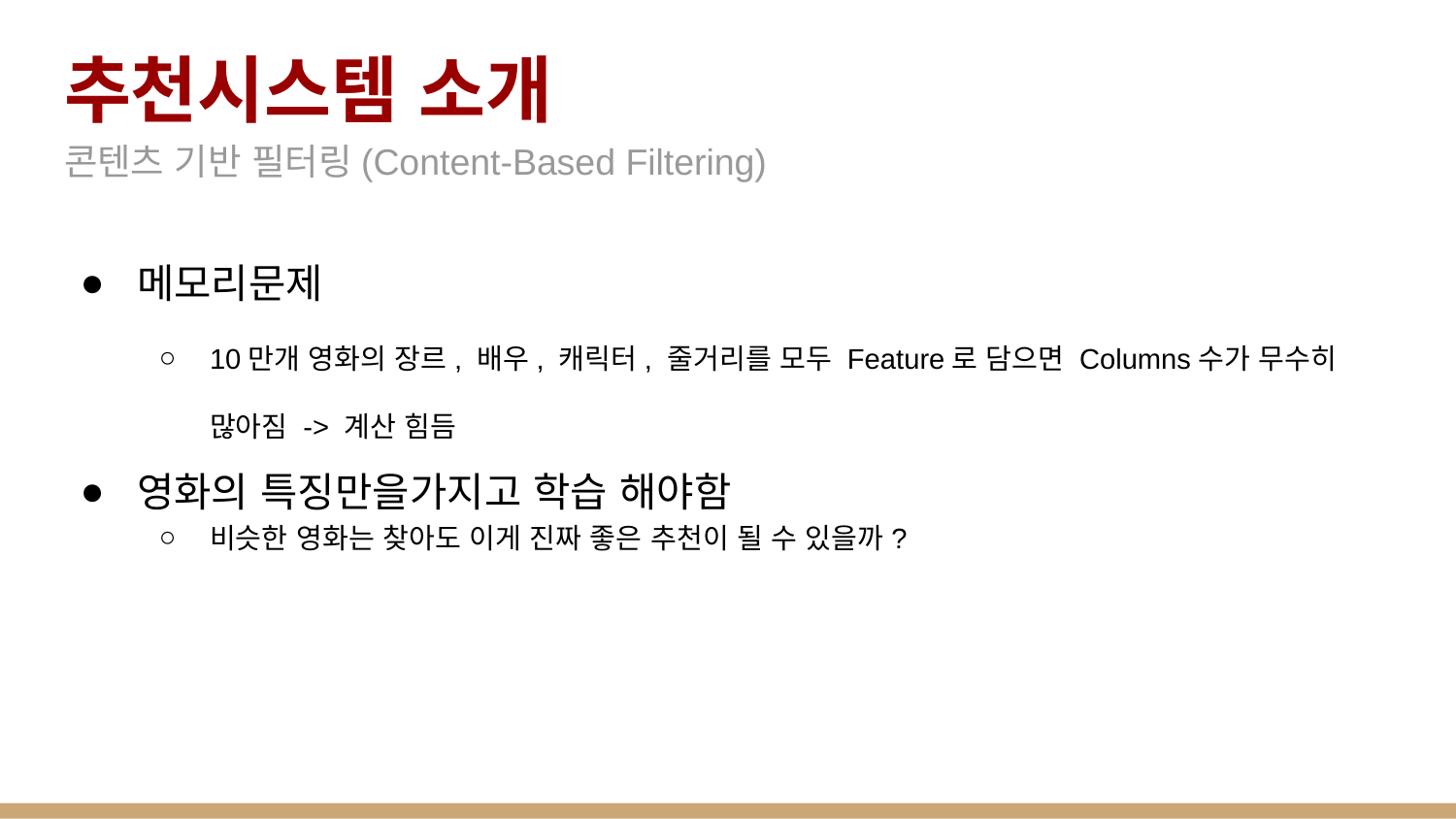

# 추천시스템 소개
콘텐츠 기반 필터링(Content-Based Filtering)

메모리문제
10만개 영화의 장르, 배우, 캐릭터, 줄거리를 모두 Feature로 담으면 Columns수가 무수히 많아짐 -> 계산 힘듬
영화의 특징만을가지고 학습 해야함
비슷한 영화는 찾아도 이게 진짜 좋은 추천이 될 수 있을까?